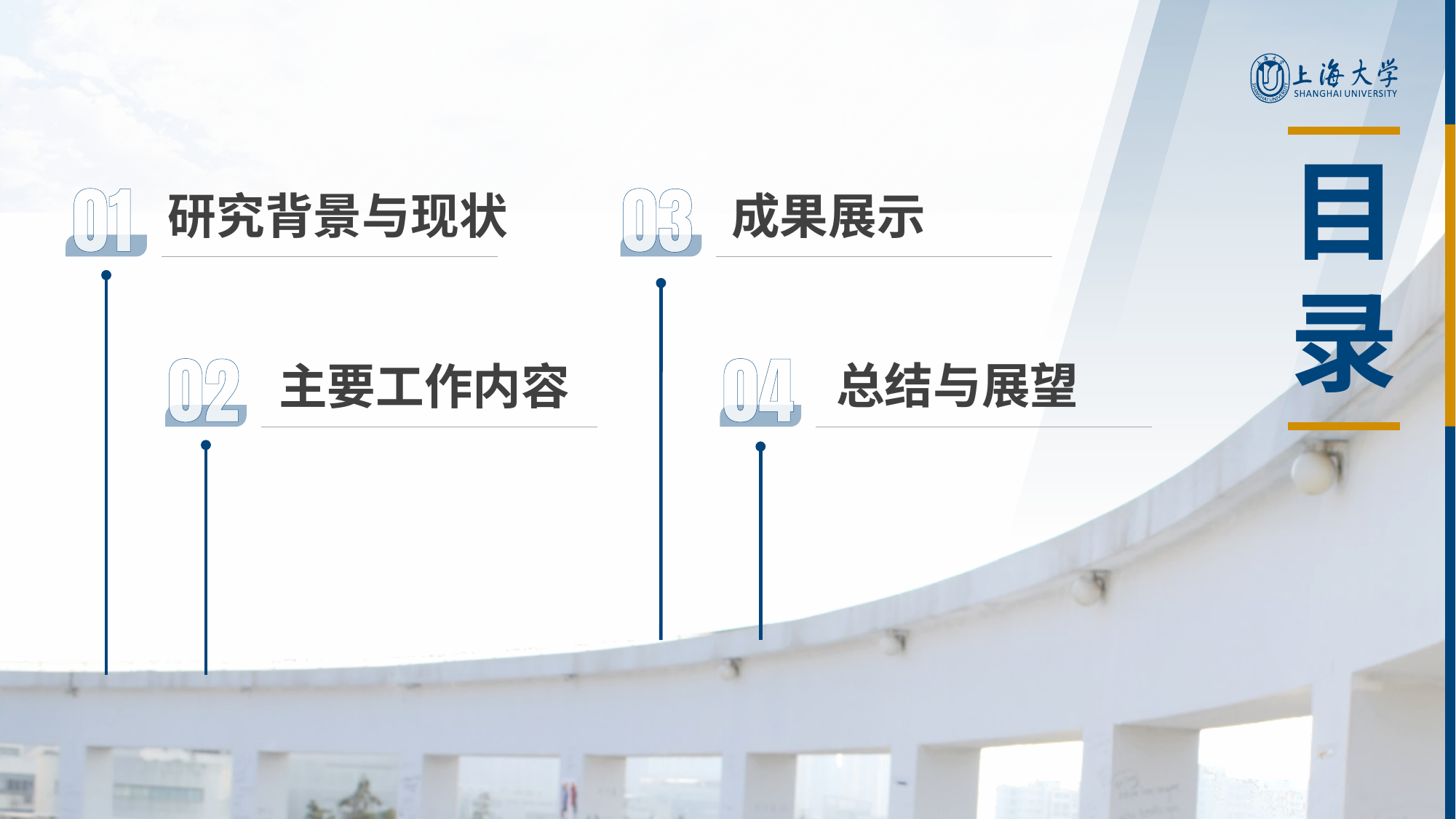

# 目录
01
03
研究背景与现状
成果展示
02
04
总结与展望
主要工作内容